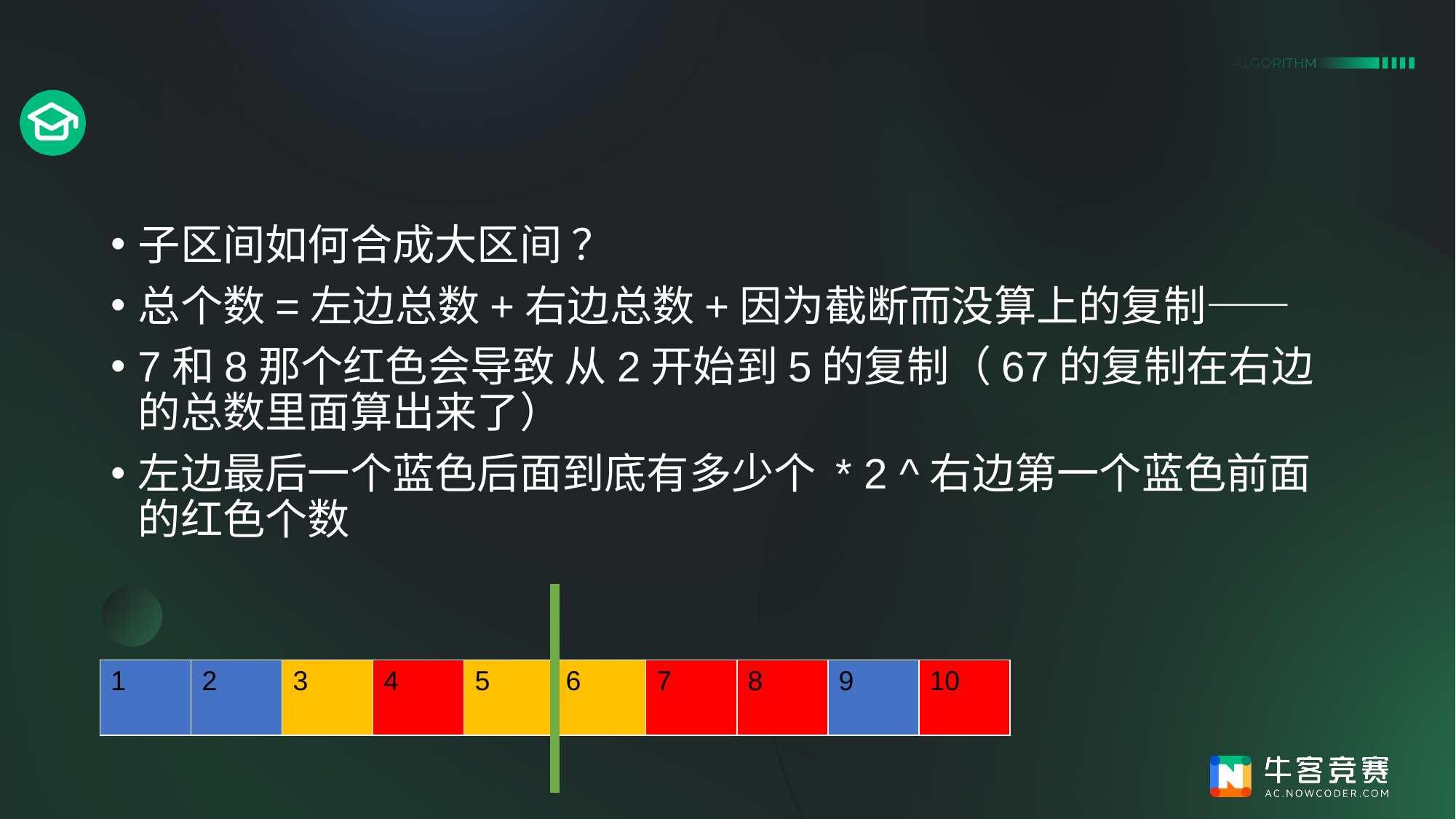

#
子区间如何合成大区间 ？
总个数=左边总数+右边总数+因为截断而没算上的复制——
7和8那个红色会导致 从2开始到5的复制（67的复制在右边的总数里面算出来了）
左边最后一个蓝色后面到底有多少个 * 2 ^右边第一个蓝色前面的红色个数

| 1 | 2 | 3 | 4 | 5 | 6 | 7 | 8 | 9 | 10 |
| --- | --- | --- | --- | --- | --- | --- | --- | --- | --- |